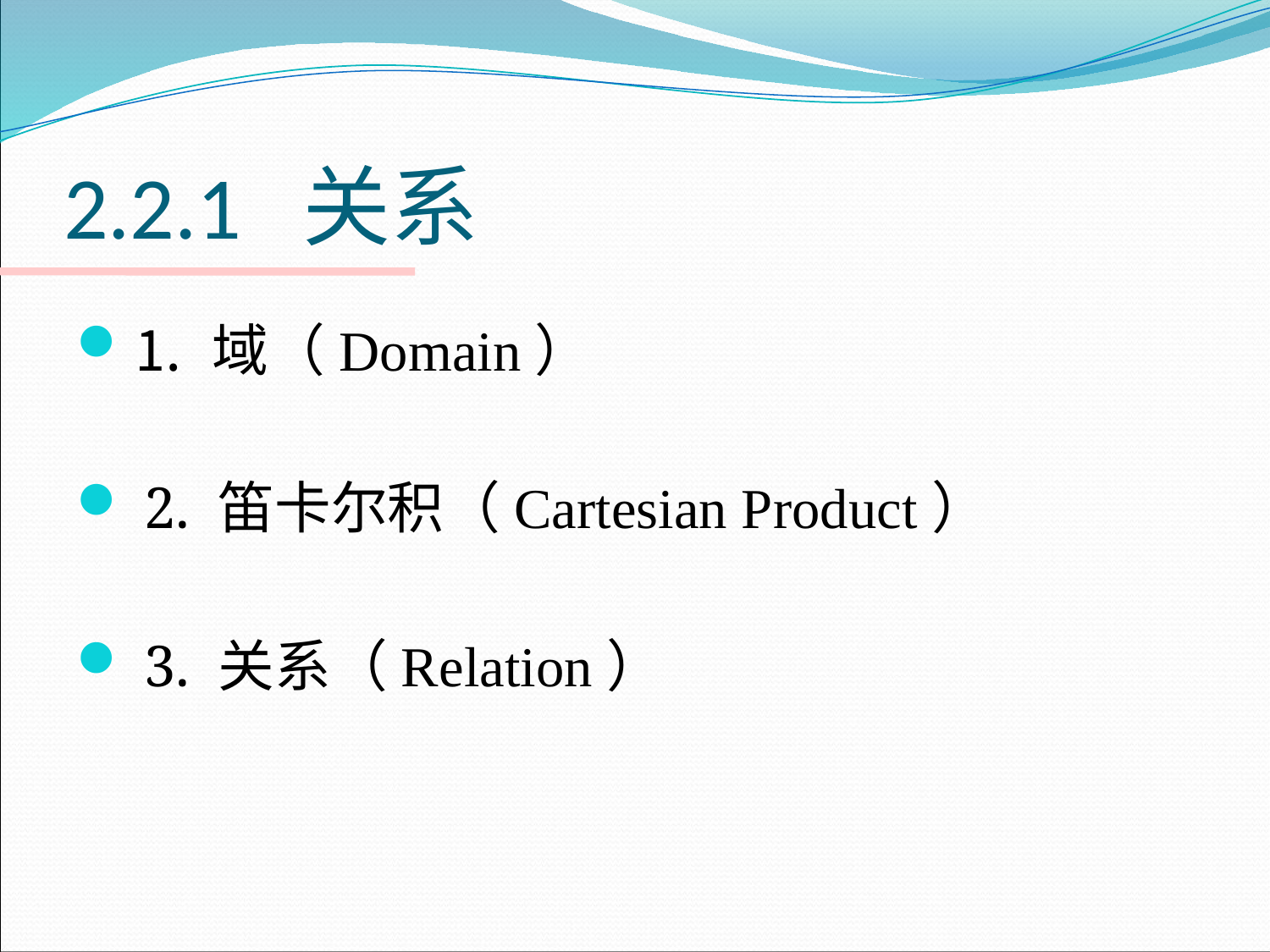

# 2.2.1  关系
⒈ 域（Domain）

 2. 笛卡尔积（Cartesian Product）

 3. 关系（Relation）

111